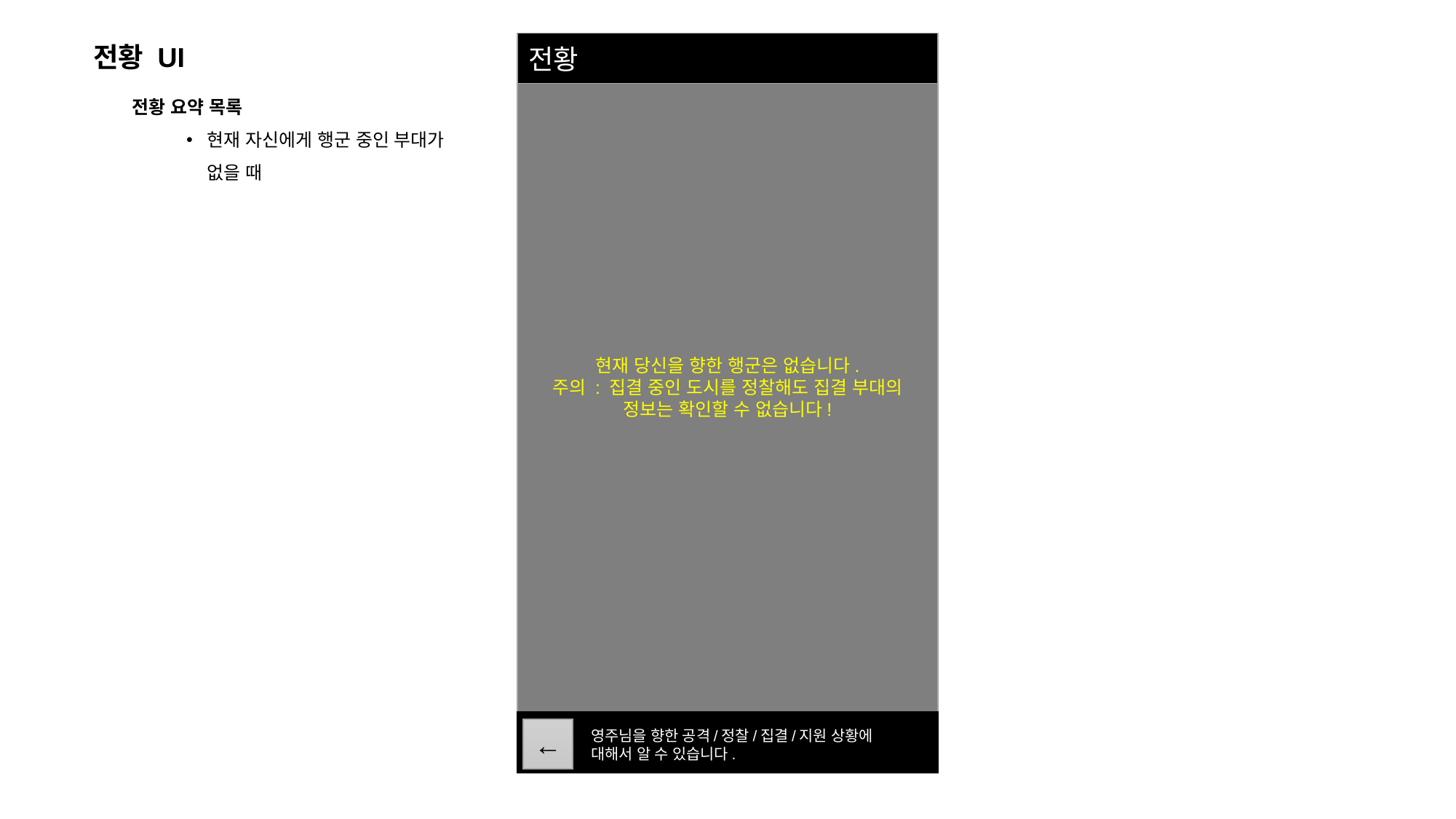

현재 당신을 향한 행군은 없습니다.
주의 : 집결 중인 도시를 정찰해도 집결 부대의 정보는 확인할 수 없습니다!

전황
전황 UI
전황 요약 목록
현재 자신에게 행군 중인 부대가
없을 때

←
영주님을 향한 공격/정찰/집결/지원 상황에
대해서 알 수 있습니다.